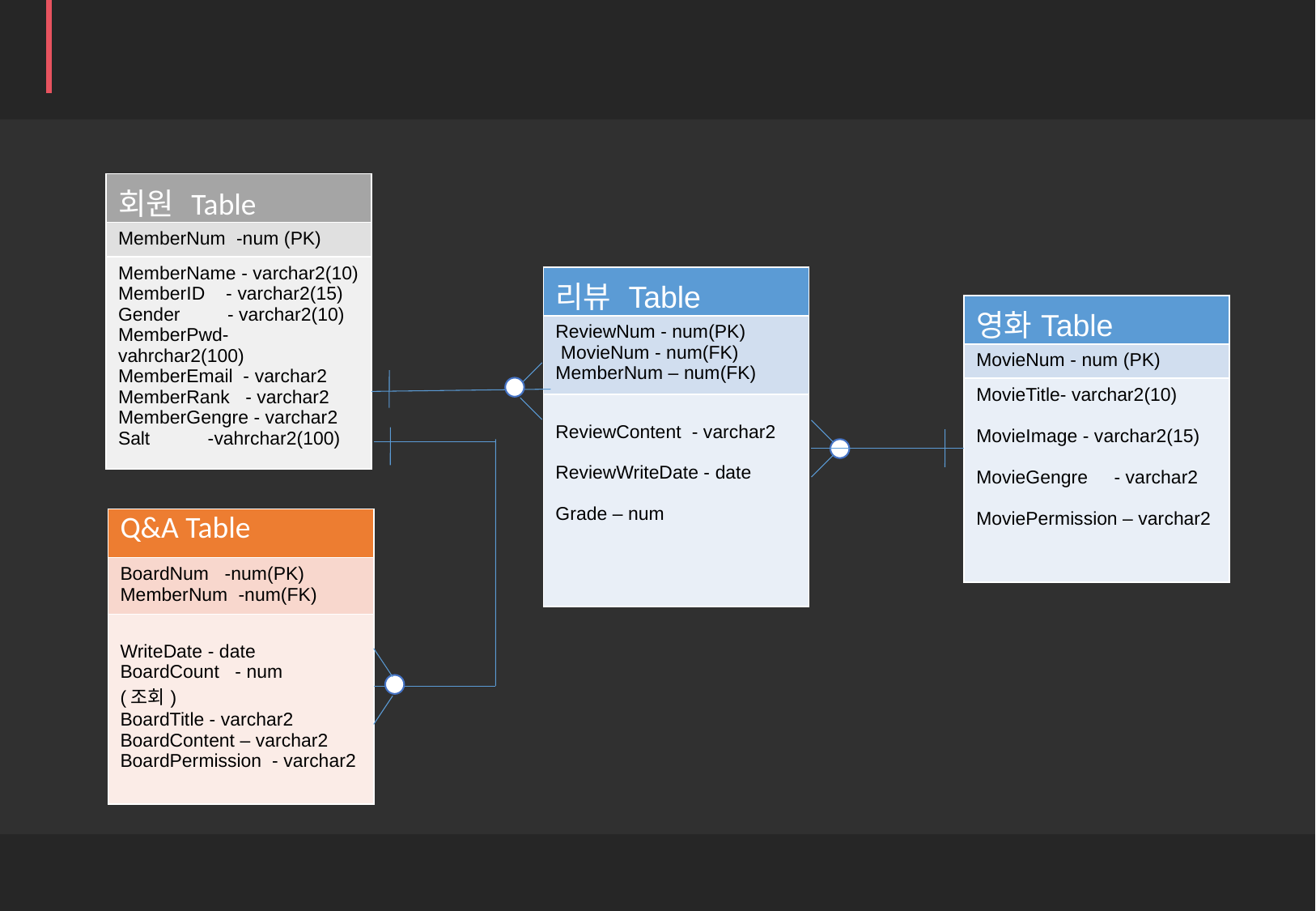

Data Base 설계도

| 회원 Table |
| --- |
| MemberNum -num (PK) |
| MemberName - varchar2(10) MemberID - varchar2(15) Gender - varchar2(10) MemberPwd- vahrchar2(100) MemberEmail - varchar2 MemberRank - varchar2 MemberGengre - varchar2 Salt -vahrchar2(100) |
| 리뷰 Table |
| --- |
| ReviewNum - num(PK) MovieNum - num(FK) MemberNum – num(FK) |
| ReviewContent - varchar2 ReviewWriteDate - date Grade – num |
| 영화Table |
| --- |
| MovieNum - num (PK) |
| MovieTitle- varchar2(10) MovieImage - varchar2(15) MovieGengre - varchar2 MoviePermission – varchar2 |

| Q&A Table |
| --- |
| BoardNum -num(PK) MemberNum -num(FK) |
| WriteDate - date BoardCount - num (조회) BoardTitle - varchar2 BoardContent – varchar2 BoardPermission - varchar2 |